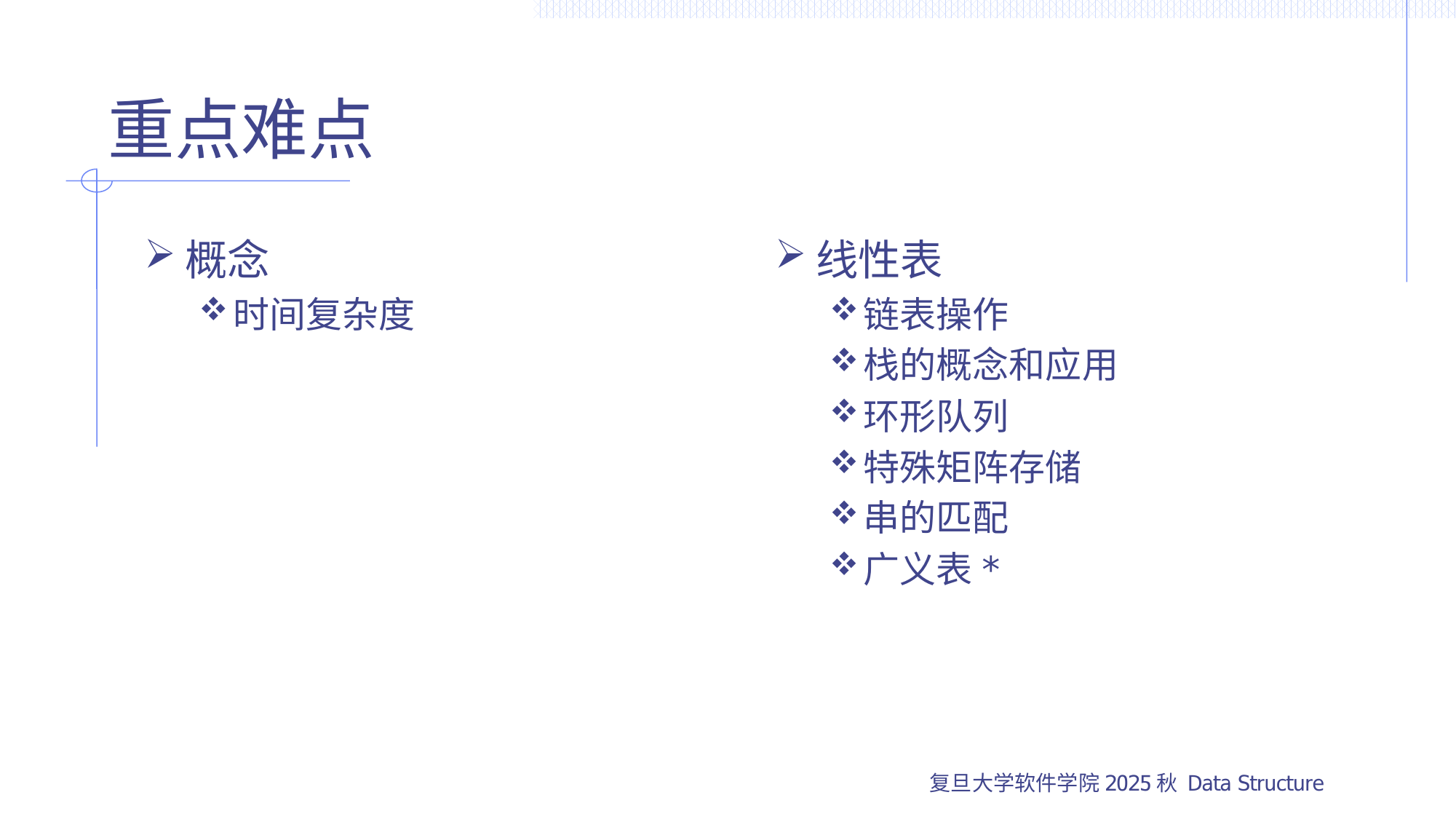

# 重点难点
概念
时间复杂度

线性表
链表操作
栈的概念和应用
环形队列
特殊矩阵存储
串的匹配
广义表*